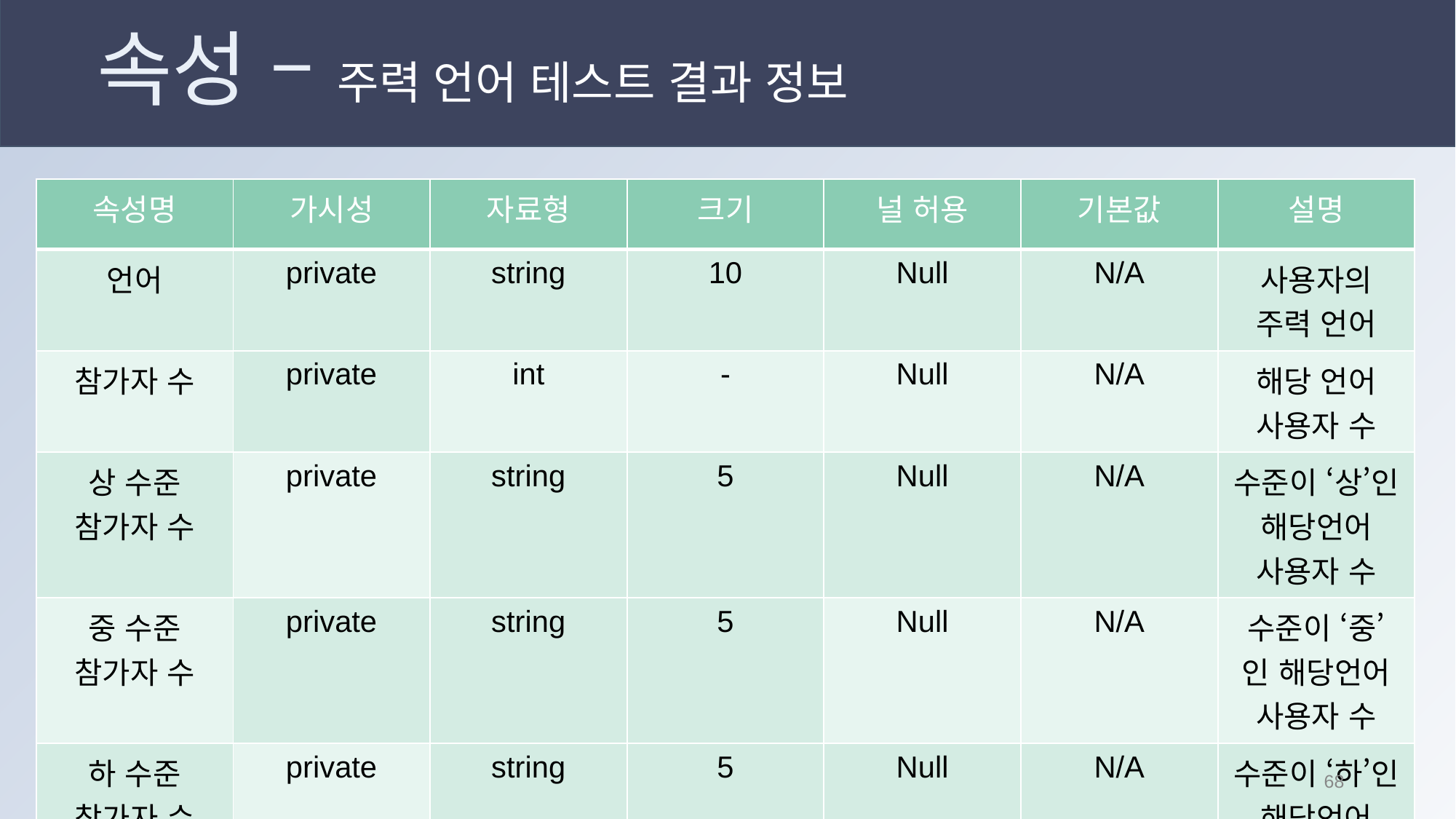

# 속성 – 주력 언어 테스트 결과 정보

| 속성명 | 가시성 | 자료형 | 크기 | 널 허용 | 기본값 | 설명 |
| --- | --- | --- | --- | --- | --- | --- |
| 언어 | private | string | 10 | Null | N/A | 사용자의 주력 언어 |
| 참가자 수 | private | int | - | Null | N/A | 해당 언어 사용자 수 |
| 상 수준 참가자 수 | private | string | 5 | Null | N/A | 수준이 ‘상’인 해당언어 사용자 수 |
| 중 수준 참가자 수 | private | string | 5 | Null | N/A | 수준이 ‘중’ 인 해당언어 사용자 수 |
| 하 수준 참가자 수 | private | string | 5 | Null | N/A | 수준이 ‘하’인 해당언어 사용자 수 |
68